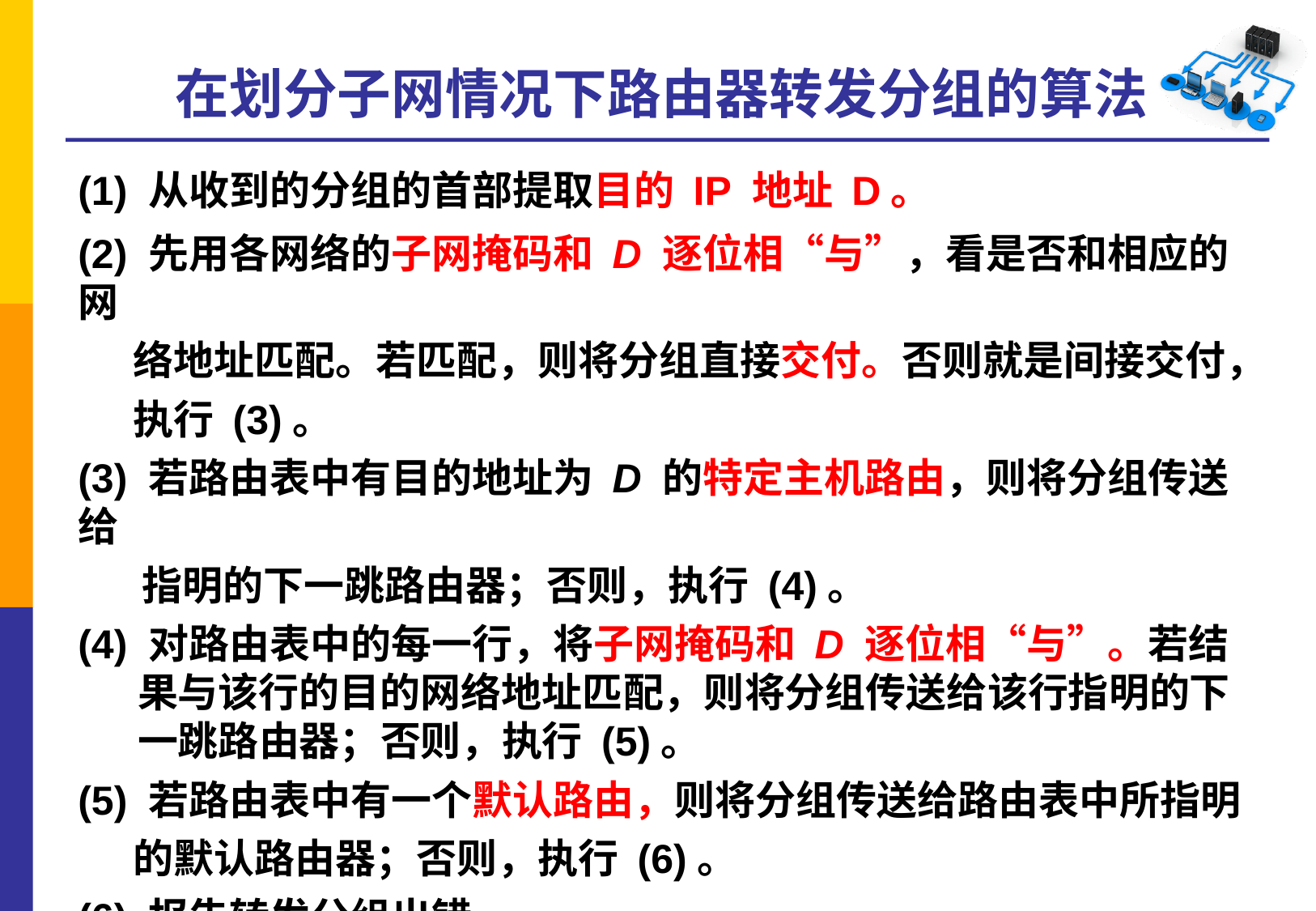

# 在划分子网情况下路由器转发分组的算法
(1) 从收到的分组的首部提取目的 IP 地址 D。
(2) 先用各网络的子网掩码和 D 逐位相“与”，看是否和相应的网
     络地址匹配。若匹配，则将分组直接交付。否则就是间接交付，
     执行 (3)。
(3) 若路由表中有目的地址为 D 的特定主机路由，则将分组传送给
      指明的下一跳路由器；否则，执行 (4)。
(4) 对路由表中的每一行，将子网掩码和 D 逐位相“与”。若结果与该行的目的网络地址匹配，则将分组传送给该行指明的下一跳路由器；否则，执行 (5)。
(5) 若路由表中有一个默认路由，则将分组传送给路由表中所指明
     的默认路由器；否则，执行 (6)。
(6) 报告转发分组出错。